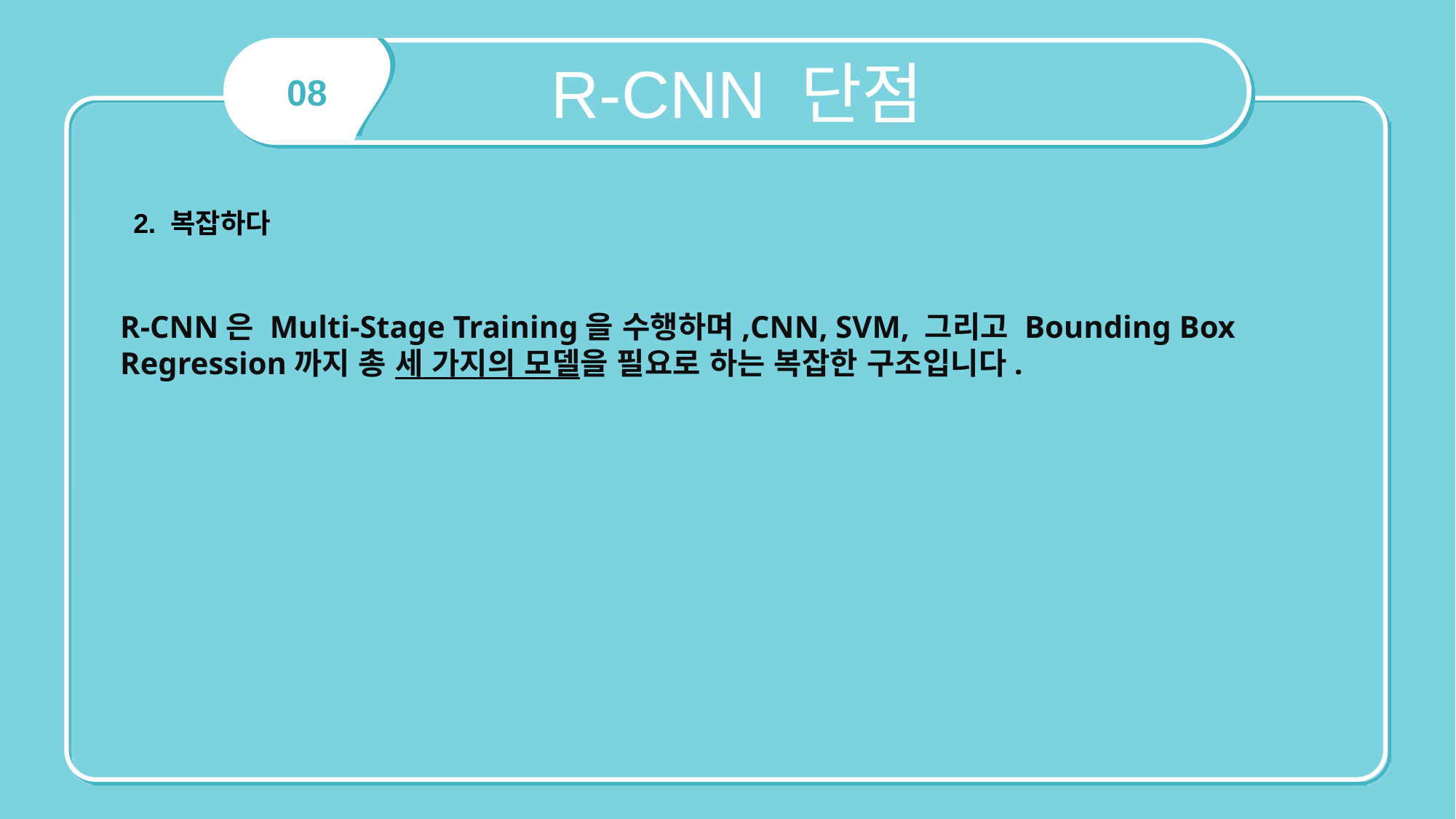

R-CNN 단점
08

2. 복잡하다
R-CNN은 Multi-Stage Training을 수행하며,CNN, SVM, 그리고 Bounding Box Regression까지 총 세 가지의 모델을 필요로 하는 복잡한 구조입니다.